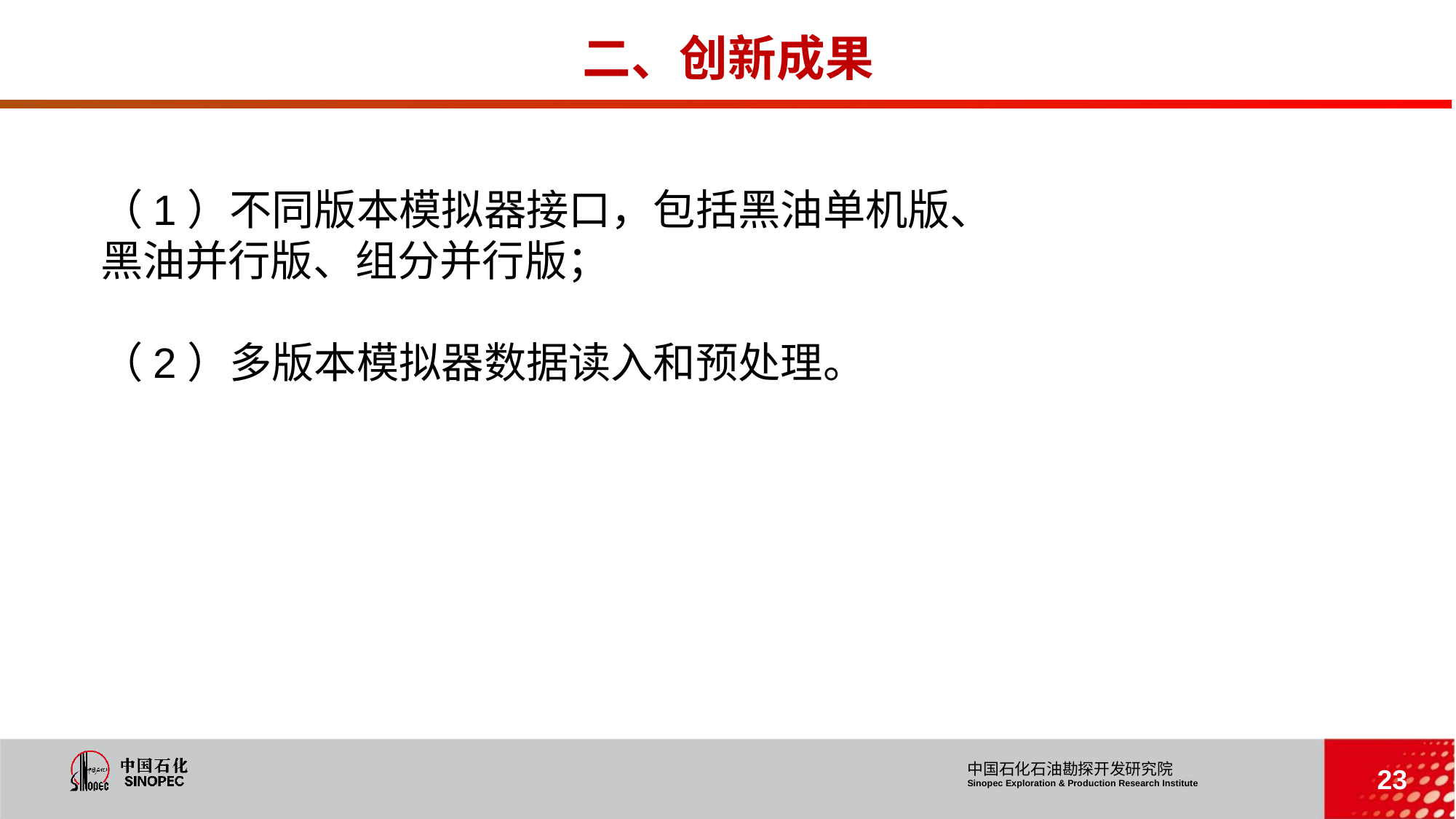

二、创新成果
（1）不同版本模拟器接口，包括黑油单机版、黑油并行版、组分并行版；

（2）多版本模拟器数据读入和预处理。